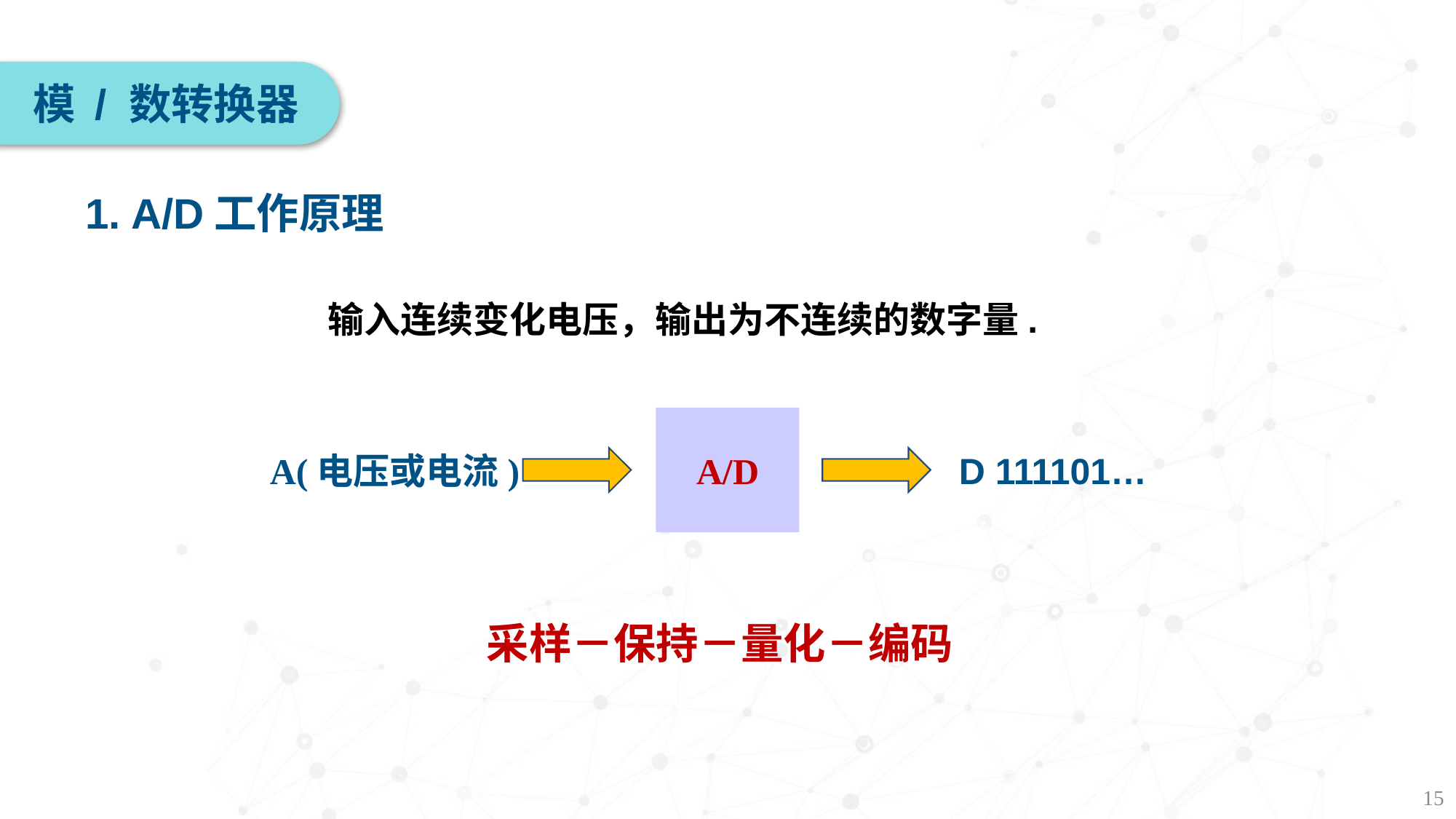

模 / 数转换器
1. A/D工作原理
 输入连续变化电压，输出为不连续的数字量.
A/D
D 111101…
A(电压或电流)

采样－保持－量化－编码
15